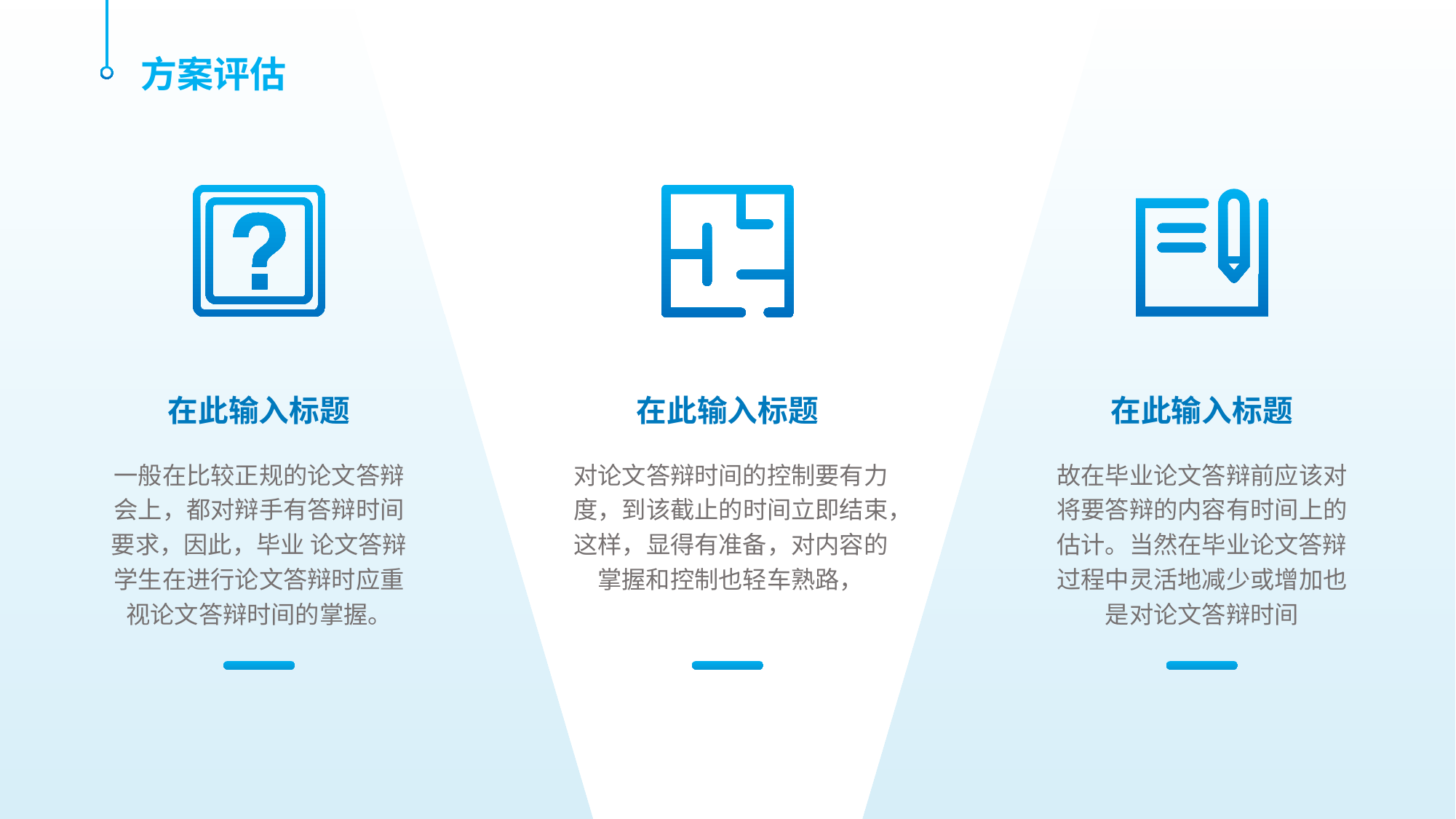

方案评估

在此输入标题
在此输入标题
在此输入标题
一般在比较正规的论文答辩会上，都对辩手有答辩时间要求，因此，毕业 论文答辩学生在进行论文答辩时应重视论文答辩时间的掌握。
对论文答辩时间的控制要有力度，到该截止的时间立即结束，这样，显得有准备，对内容的掌握和控制也轻车熟路，
故在毕业论文答辩前应该对将要答辩的内容有时间上的估计。当然在毕业论文答辩过程中灵活地减少或增加也是对论文答辩时间